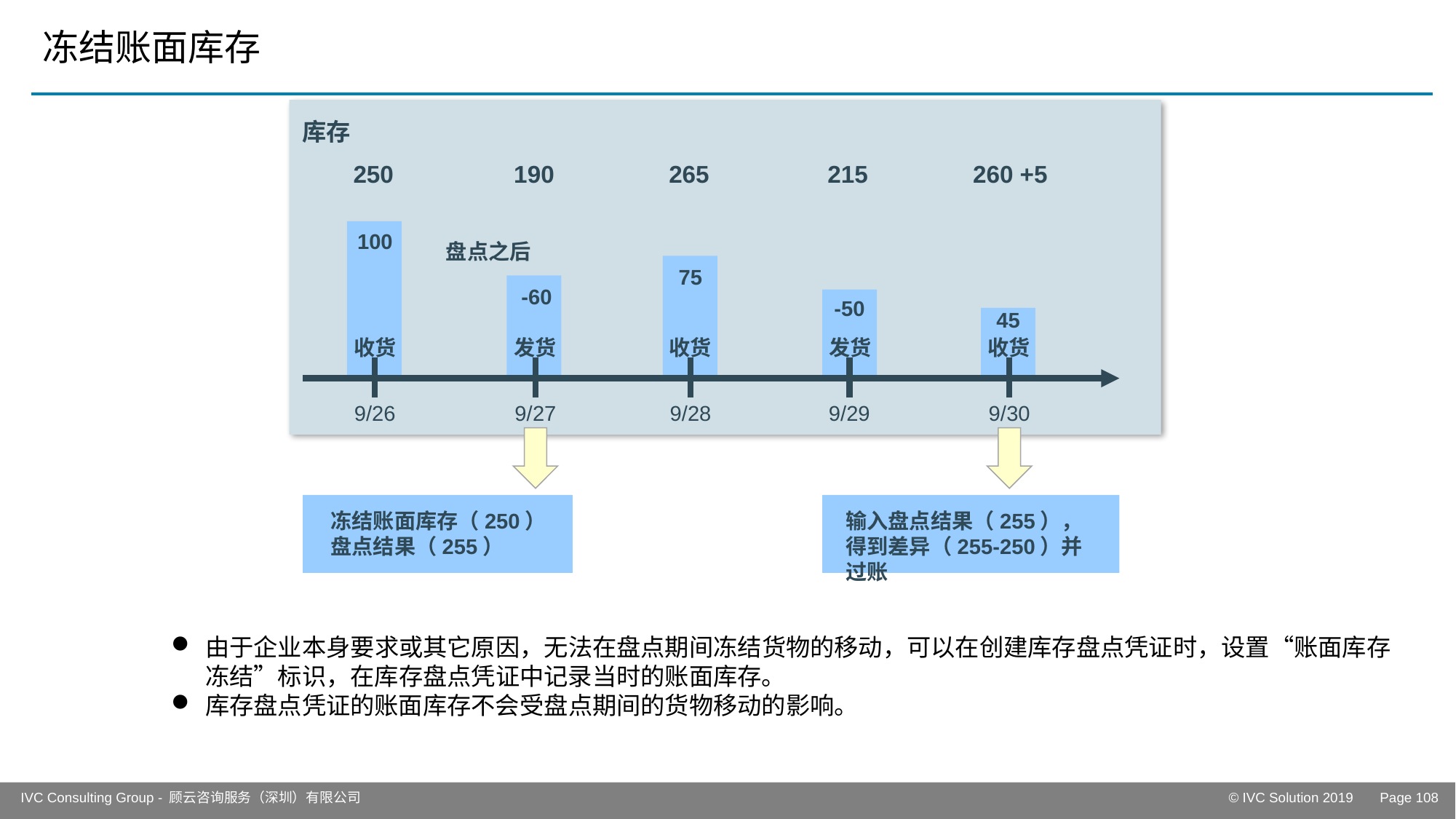

# 冻结账面库存

库存
250
190
265
215
260 +5

100
盘点之后

75

-60
-50

45

收货
发货
收货
发货
收货
9/26
9/27
9/28
9/29
9/30

冻结账面库存（250）
盘点结果（255）
输入盘点结果（255），得到差异（255-250）并过账
由于企业本身要求或其它原因，无法在盘点期间冻结货物的移动，可以在创建库存盘点凭证时，设置“账面库存冻结”标识，在库存盘点凭证中记录当时的账面库存。
库存盘点凭证的账面库存不会受盘点期间的货物移动的影响。